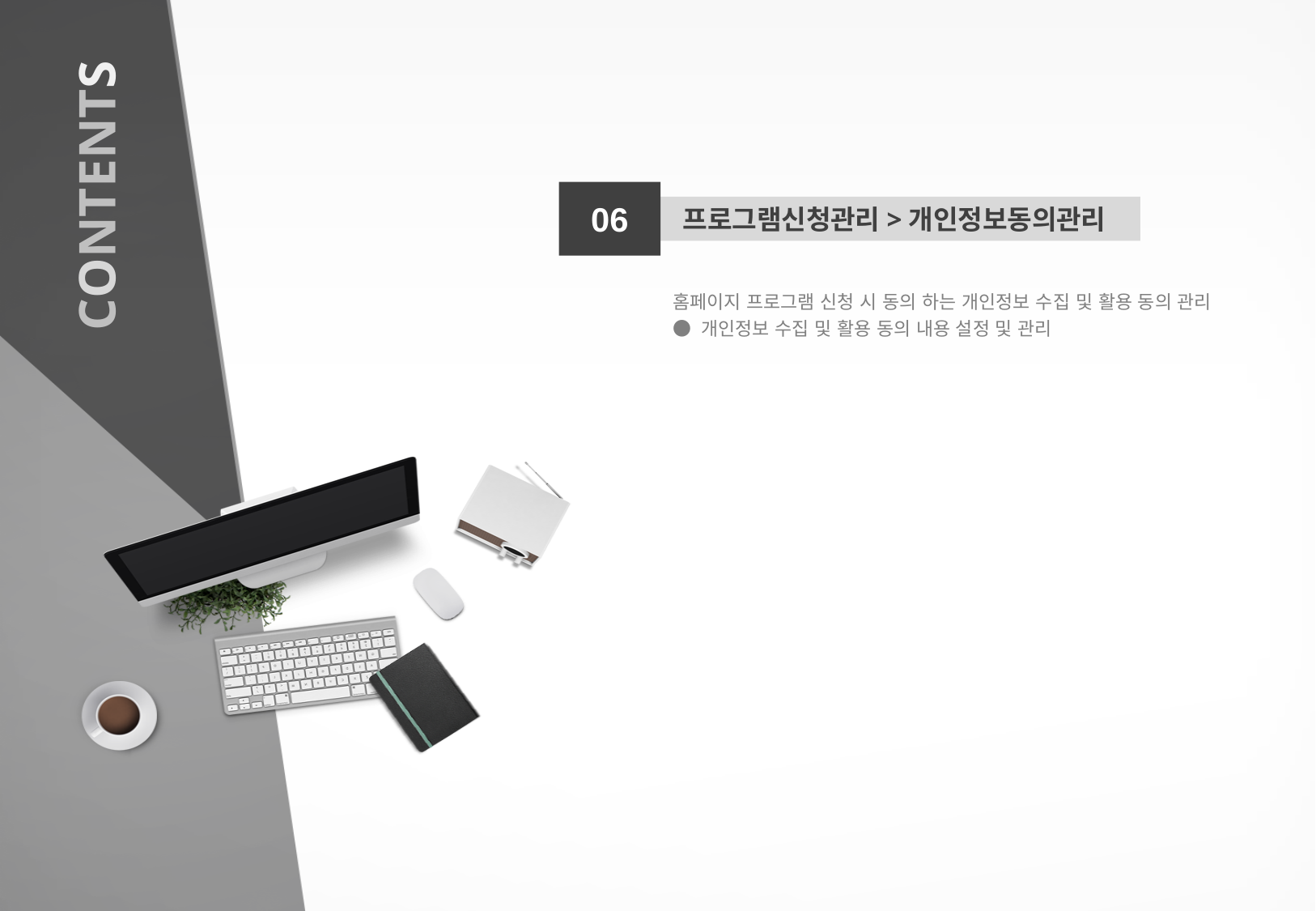

CONTENTS
06
프로그램신청관리>개인정보동의관리
홈페이지 프로그램 신청 시 동의 하는 개인정보 수집 및 활용 동의 관리
● 개인정보 수집 및 활용 동의 내용 설정 및 관리